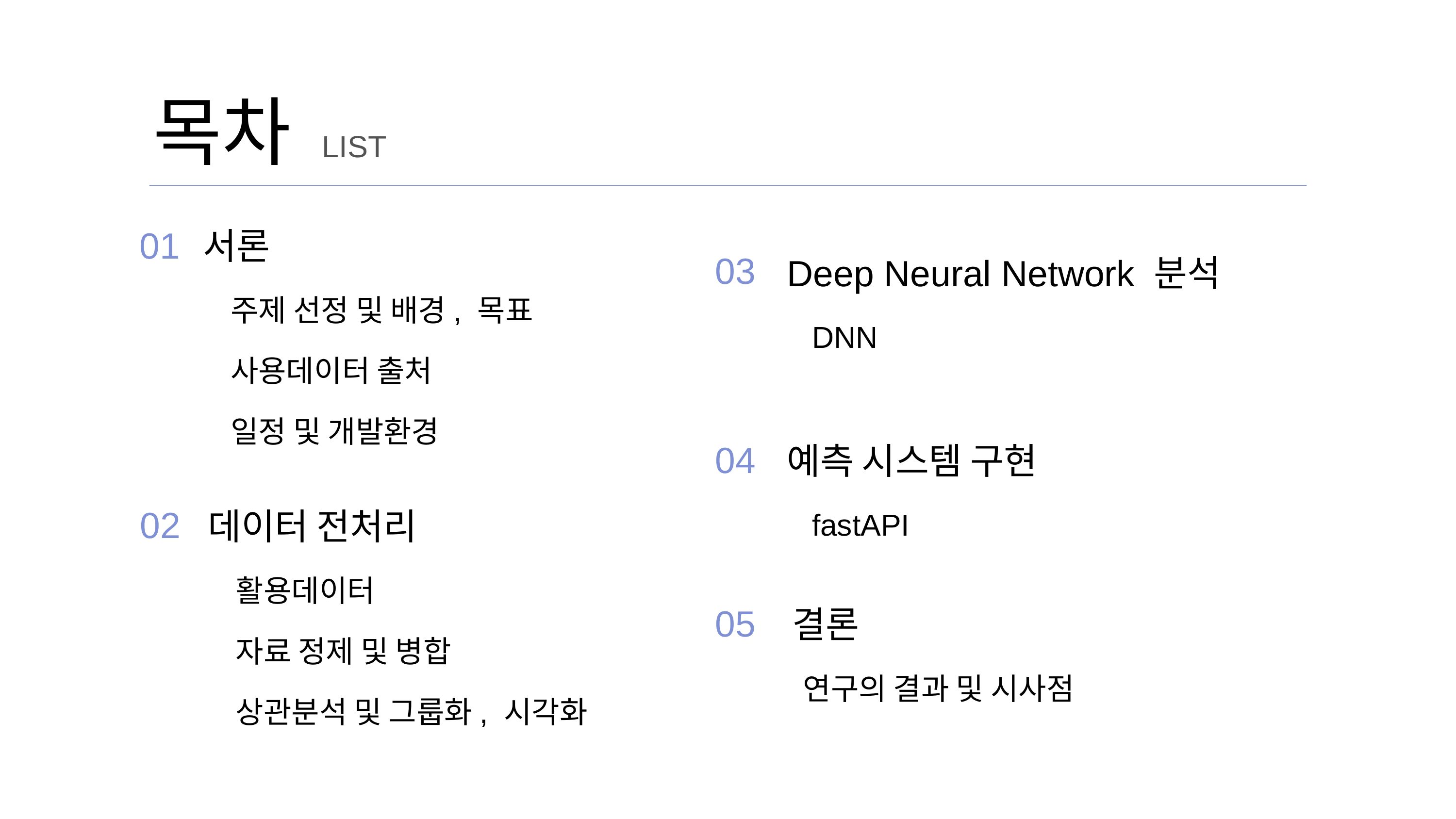

목차
LIST

01
서론
   주제 선정 및 배경, 목표
   사용데이터 출처
   일정 및 개발환경
03
Deep Neural Network 분석
   DNN
04
예측 시스템 구현
   fastAPI
02
데이터 전처리
   활용데이터
   자료 정제 및 병합
   상관분석 및 그룹화, 시각화
05
 결론
   연구의 결과 및 시사점